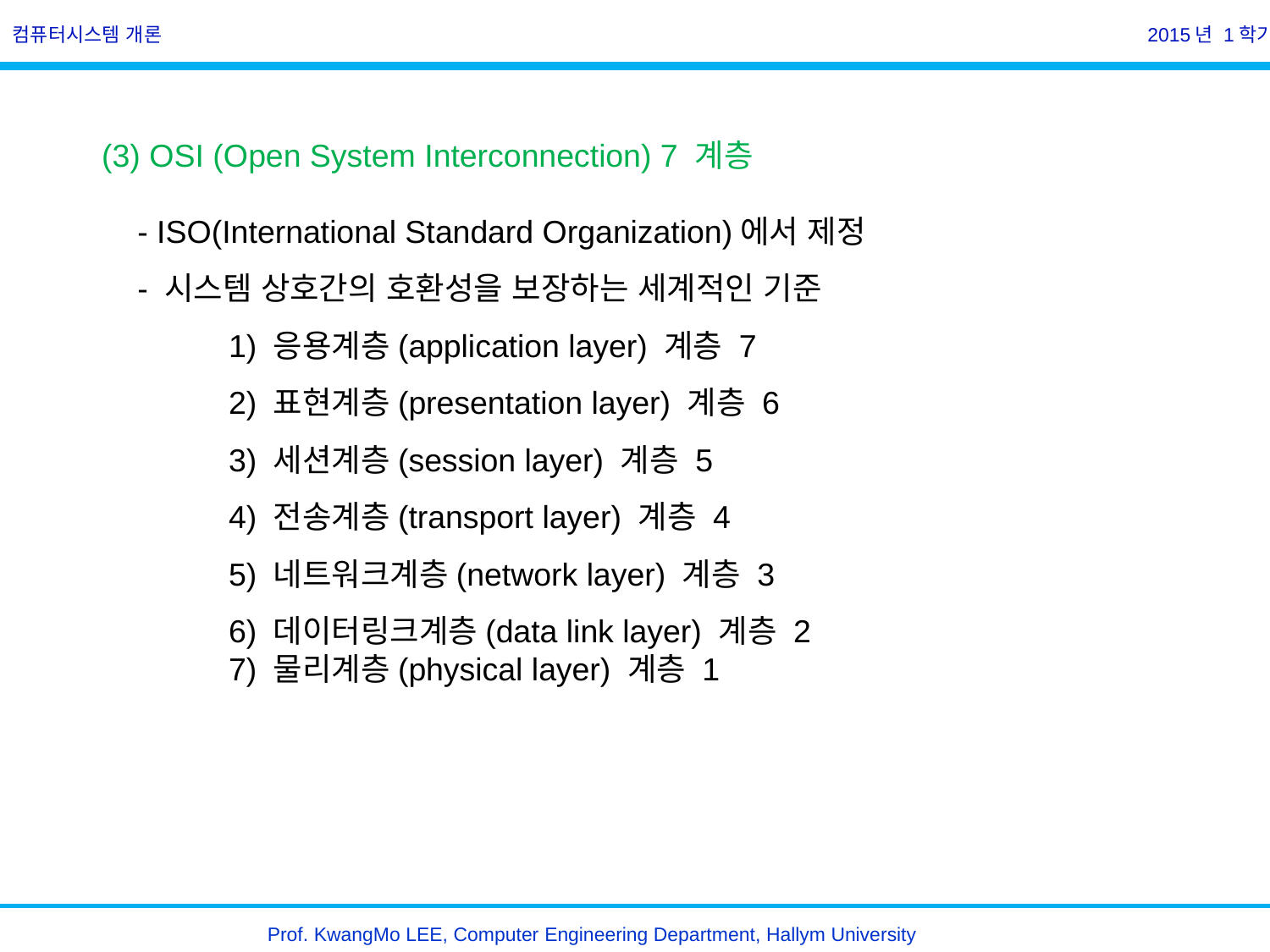

컴퓨터시스템 개론
2015년 1학기
(3) OSI (Open System Interconnection) 7 계층

    - ISO(International Standard Organization)에서 제정
    - 시스템 상호간의 호환성을 보장하는 세계적인 기준
	1) 응용계층(application layer) 계층 7
	2) 표현계층(presentation layer) 계층 6
	3) 세션계층(session layer) 계층 5
	4) 전송계층(transport layer) 계층 4
	5) 네트워크계층(network layer) 계층 3
	6) 데이터링크계층(data link layer) 계층 2
	7) 물리계층(physical layer) 계층 1
Prof. KwangMo LEE, Computer Engineering Department, Hallym University